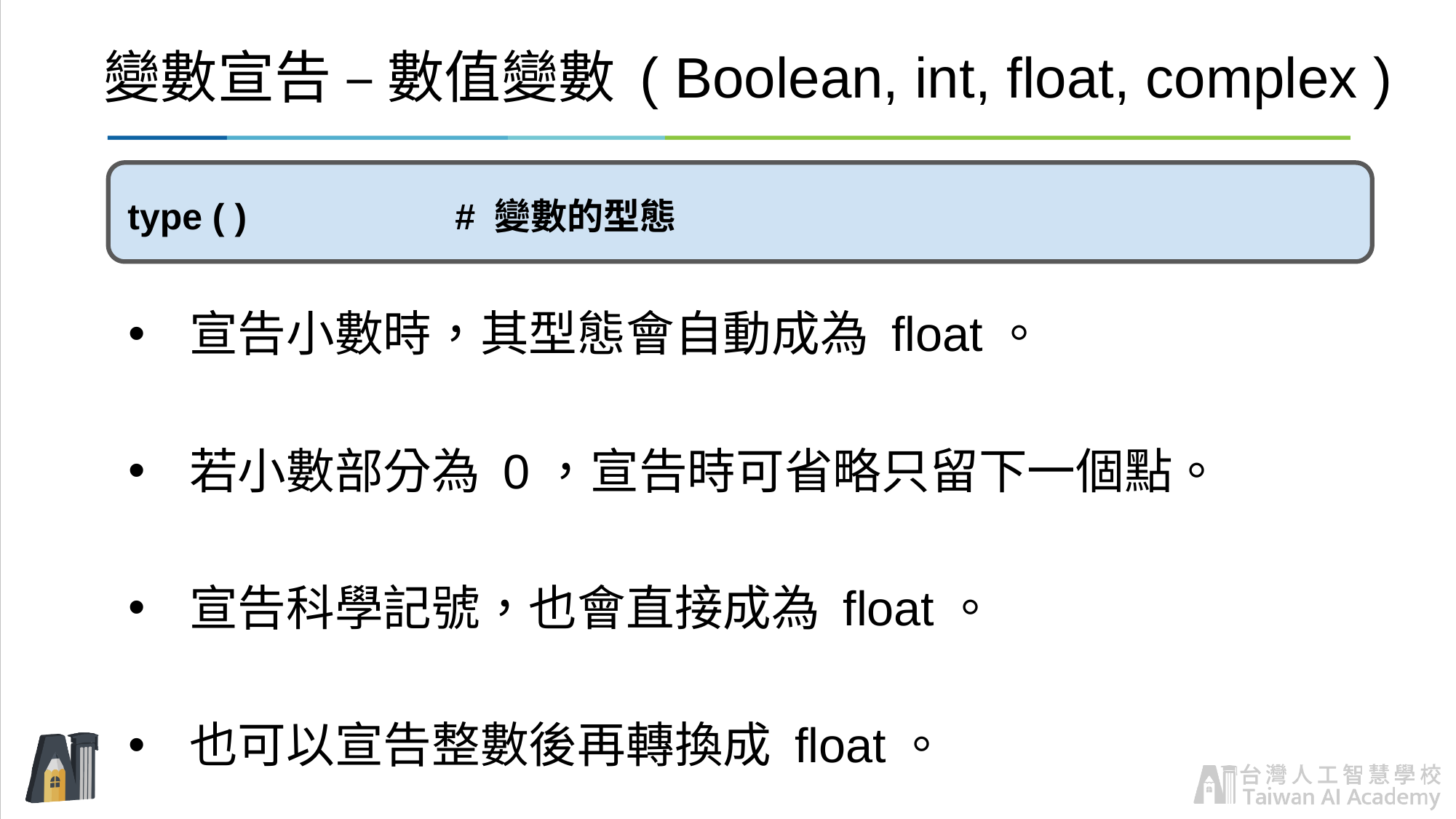

# 變數宣告 – 數值變數 ( Boolean, int, float, complex )

宣告小數時，其型態會自動成為 float。

若小數部分為 0，宣告時可省略只留下一個點。

宣告科學記號，也會直接成為 float。

也可以宣告整數後再轉換成 float。

type ( )		# 變數的型態